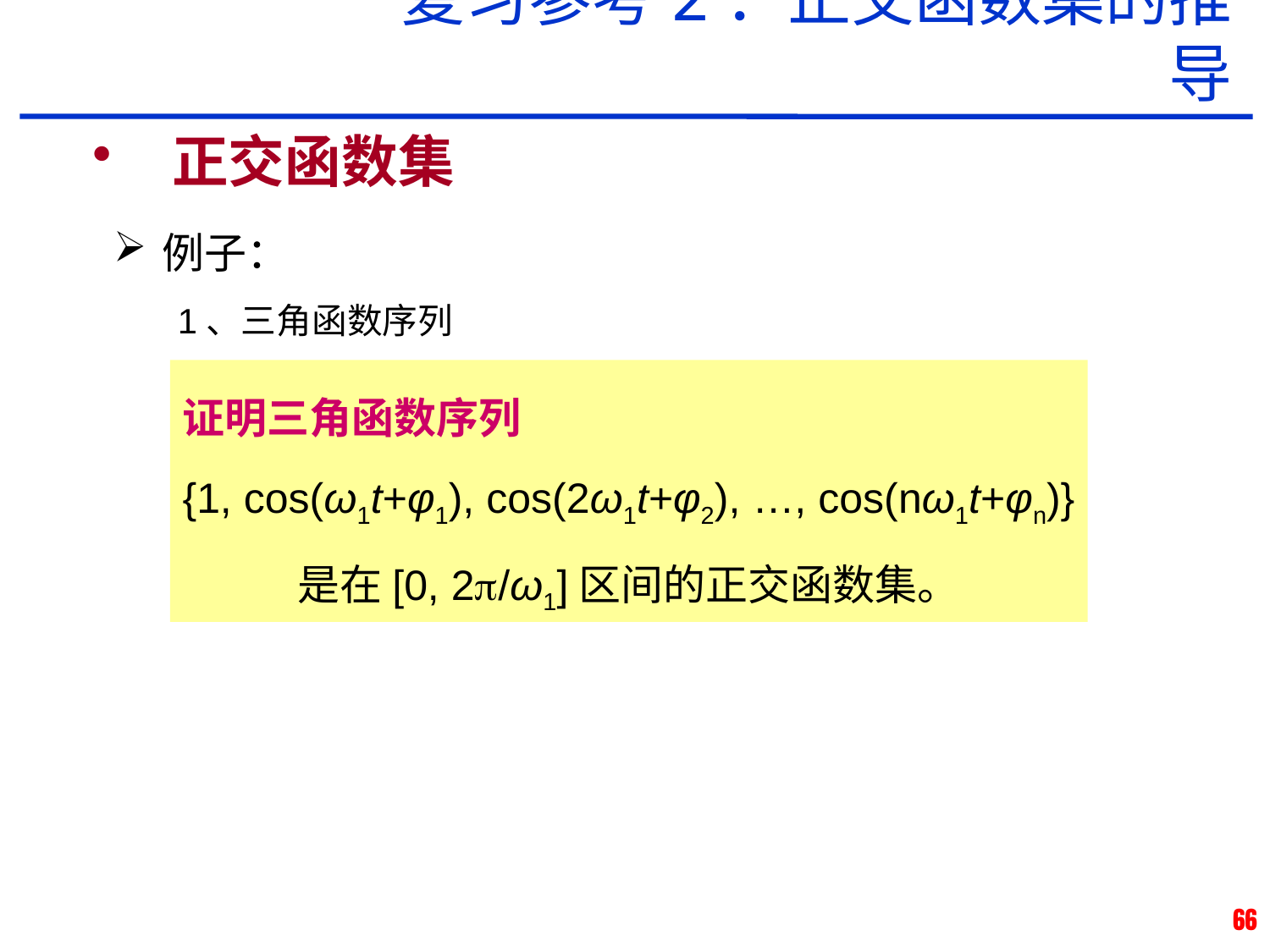

复习参考2：正交函数集的推导
正交函数集
例子：
1、三角函数序列

证明三角函数序列
{1, cos(ω1t+φ1), cos(2ω1t+φ2), …, cos(nω1t+φn)}
           是在[0, 2π/ω1]区间的正交函数集。
66